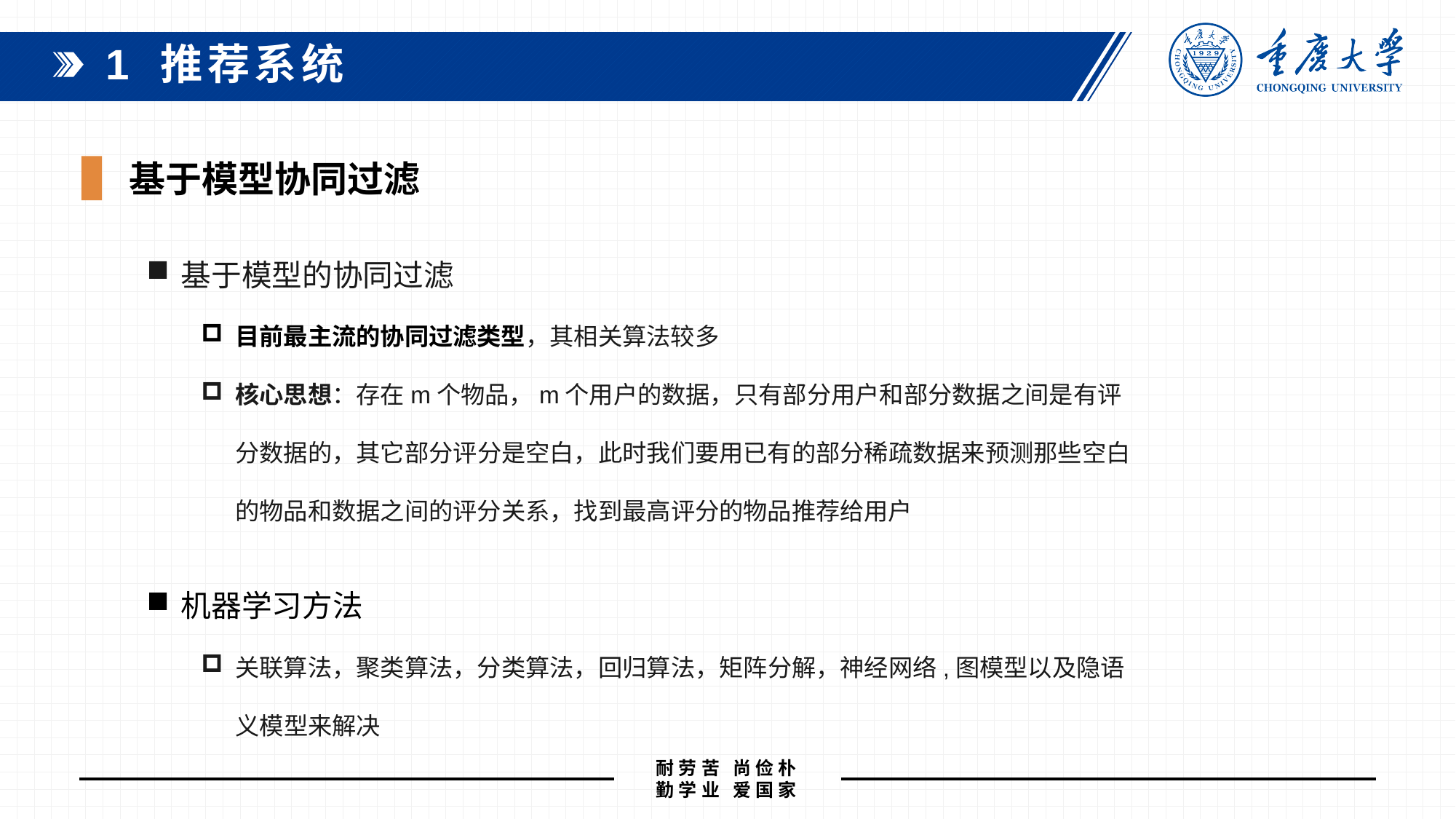

1 推荐系统

 基于模型协同过滤
基于模型的协同过滤
目前最主流的协同过滤类型，其相关算法较多
核心思想：存在m个物品，m个用户的数据，只有部分用户和部分数据之间是有评分数据的，其它部分评分是空白，此时我们要用已有的部分稀疏数据来预测那些空白的物品和数据之间的评分关系，找到最高评分的物品推荐给用户

机器学习方法
关联算法，聚类算法，分类算法，回归算法，矩阵分解，神经网络,图模型以及隐语义模型来解决